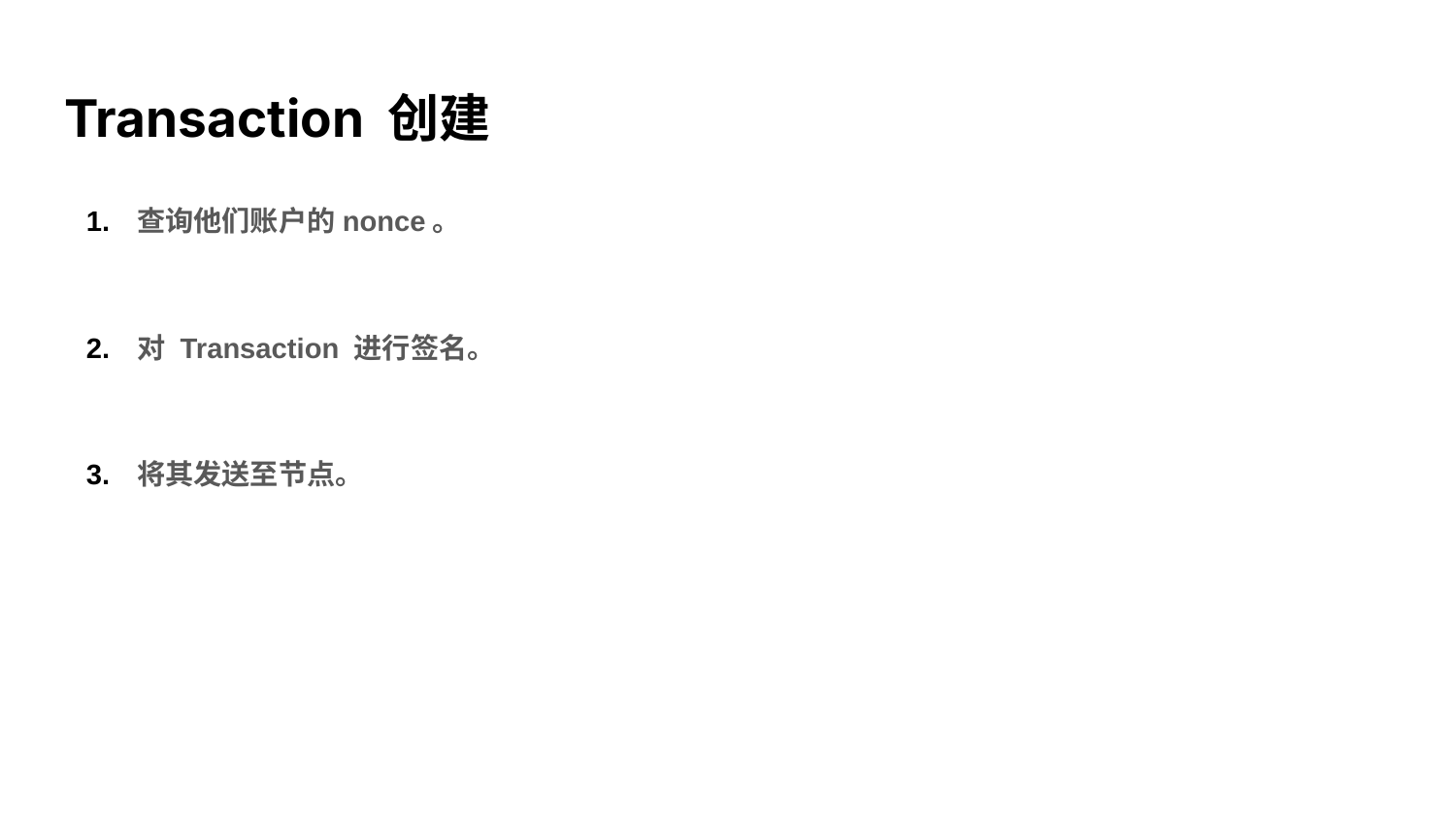

# Transaction 创建

查询他们账户的nonce。

对 Transaction 进行签名。

将其发送至节点。